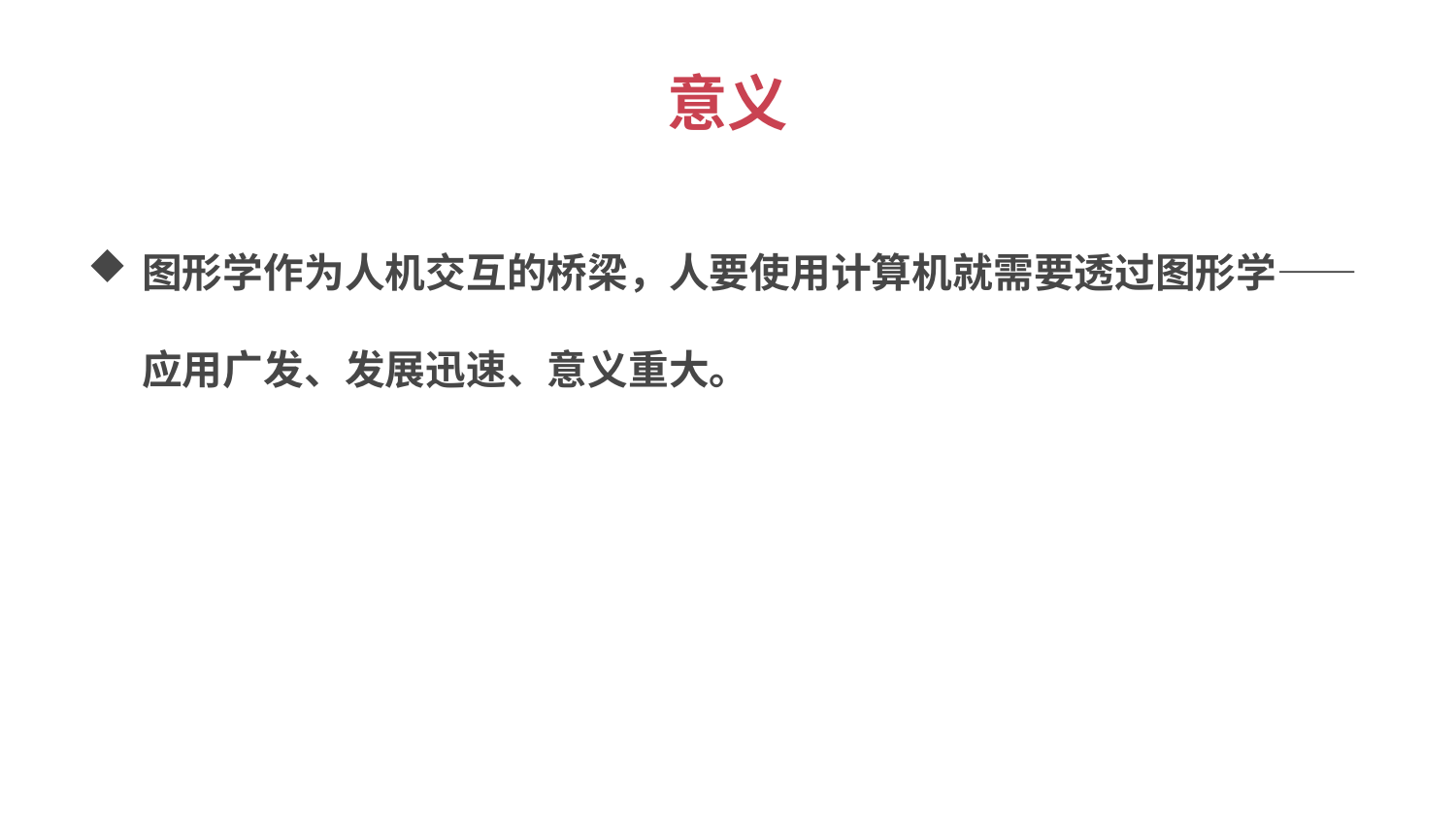

# 意义
图形学作为人机交互的桥梁，人要使用计算机就需要透过图形学——应用广发、发展迅速、意义重大。